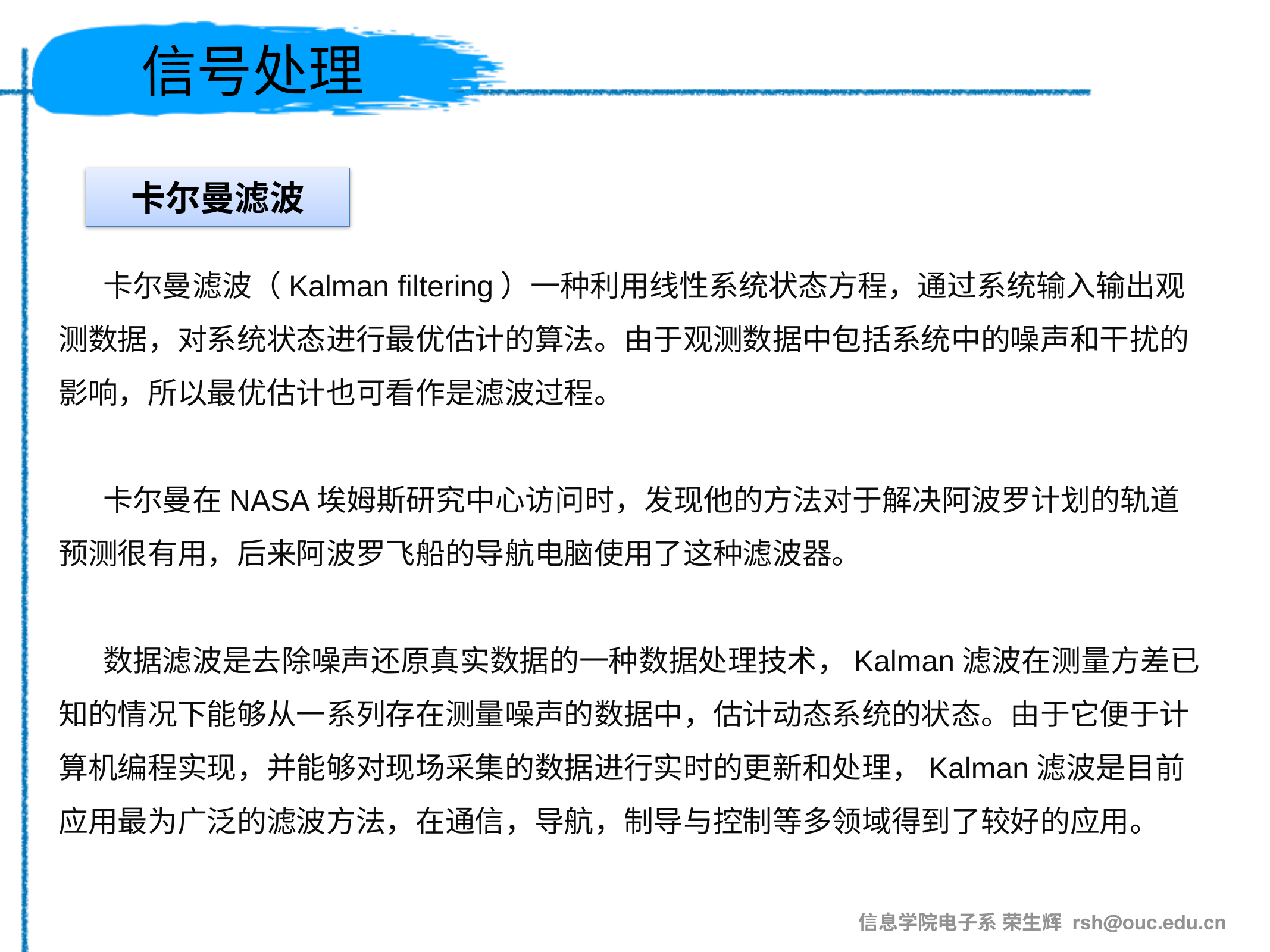

# 信号处理
卡尔曼滤波

卡尔曼滤波（Kalman filtering）一种利用线性系统状态方程，通过系统输入输出观测数据，对系统状态进行最优估计的算法。由于观测数据中包括系统中的噪声和干扰的影响，所以最优估计也可看作是滤波过程。

卡尔曼在NASA埃姆斯研究中心访问时，发现他的方法对于解决阿波罗计划的轨道预测很有用，后来阿波罗飞船的导航电脑使用了这种滤波器。

数据滤波是去除噪声还原真实数据的一种数据处理技术，Kalman滤波在测量方差已知的情况下能够从一系列存在测量噪声的数据中，估计动态系统的状态。由于它便于计算机编程实现，并能够对现场采集的数据进行实时的更新和处理，Kalman滤波是目前应用最为广泛的滤波方法，在通信，导航，制导与控制等多领域得到了较好的应用。